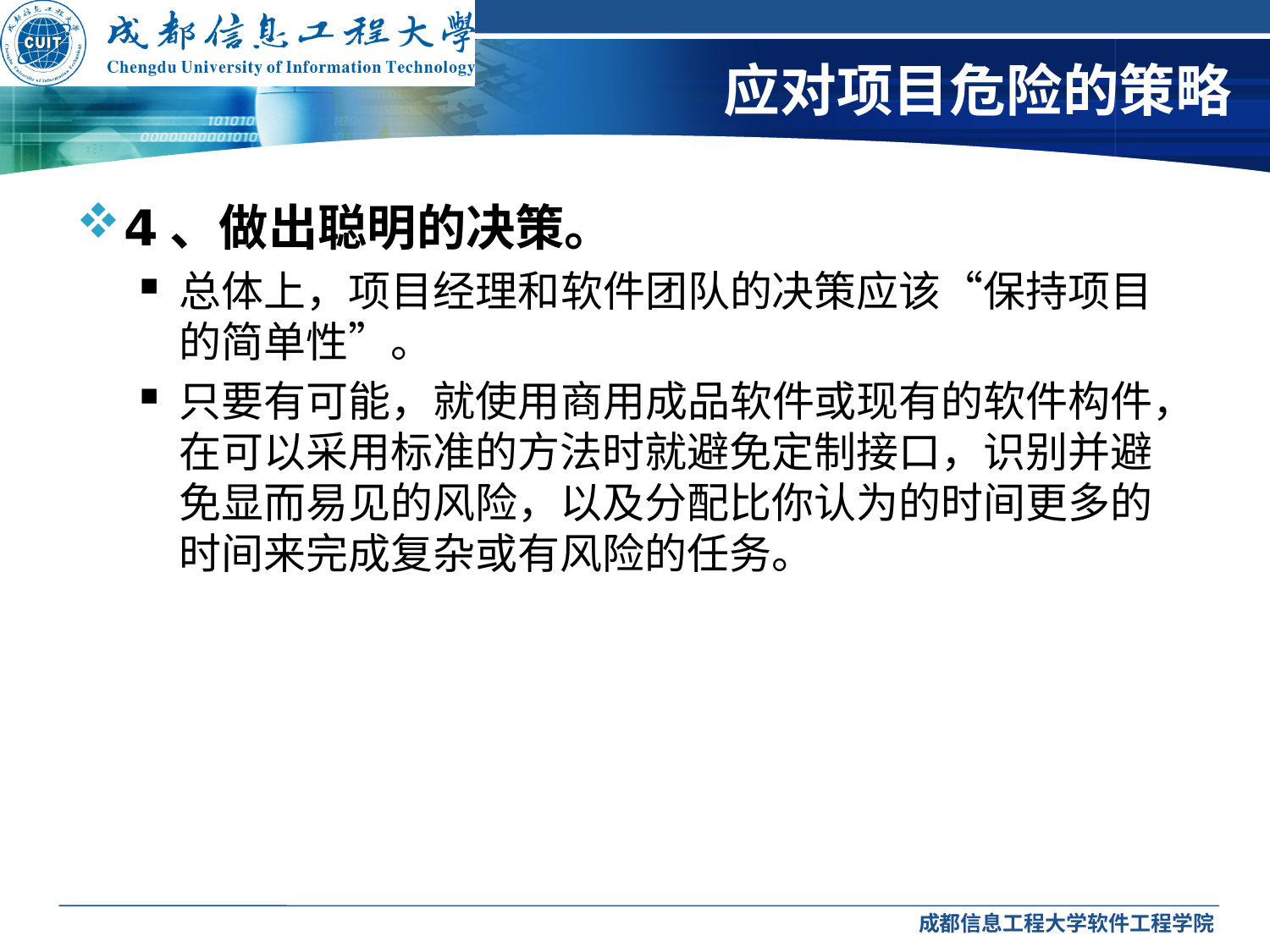

# 应对项目危险的策略
4、做出聪明的决策。
总体上，项目经理和软件团队的决策应该“保持项目的简单性”。
只要有可能，就使用商用成品软件或现有的软件构件，在可以采用标准的方法时就避免定制接口，识别并避免显而易见的风险，以及分配比你认为的时间更多的时间来完成复杂或有风险的任务。
成都信息工程大学软件工程学院